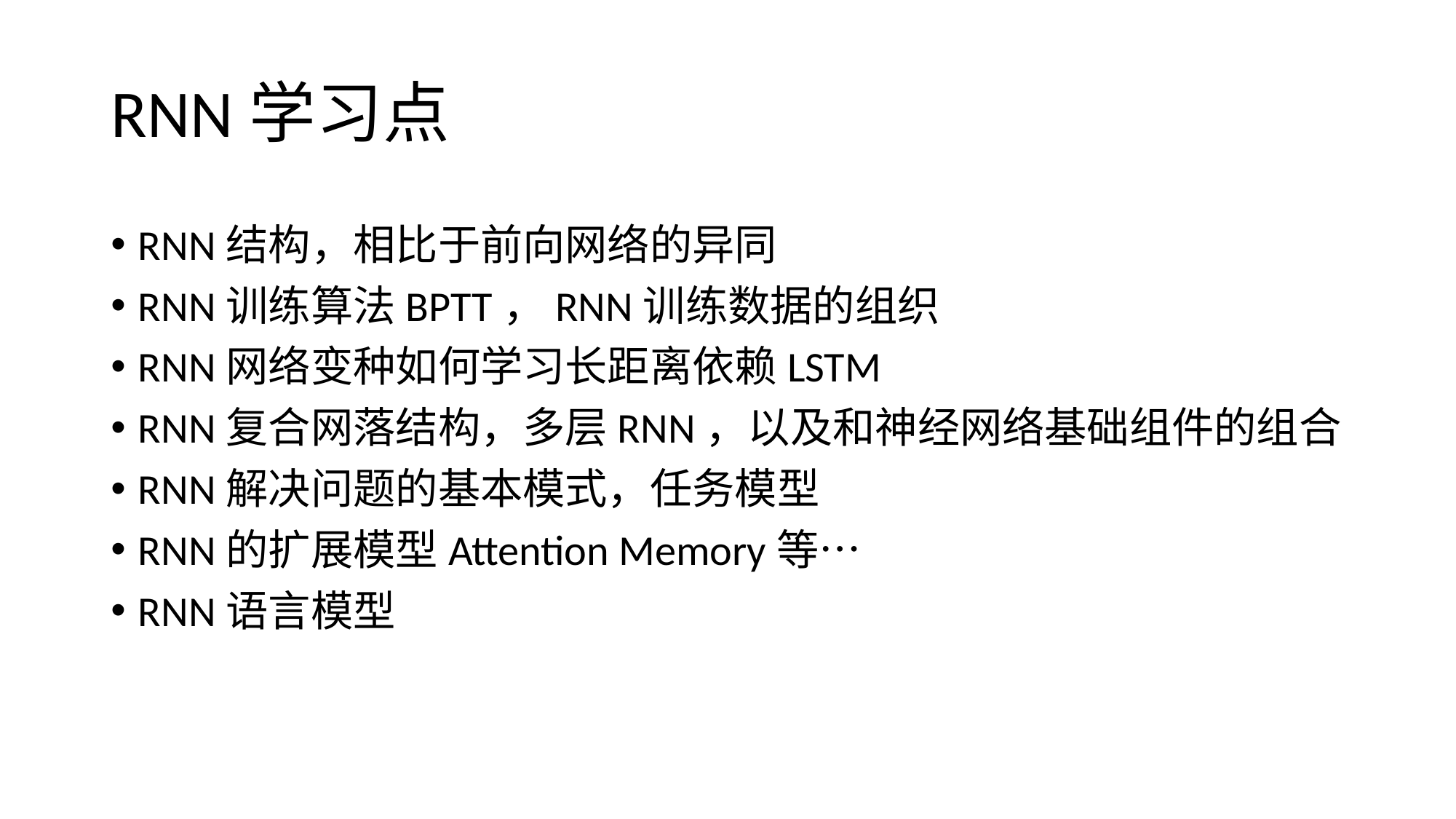

# RNN学习点
RNN结构，相比于前向网络的异同
RNN训练算法BPTT，RNN训练数据的组织
RNN网络变种如何学习长距离依赖LSTM
RNN复合网落结构，多层RNN，以及和神经网络基础组件的组合
RNN解决问题的基本模式，任务模型
RNN的扩展模型Attention Memory等…
RNN语言模型